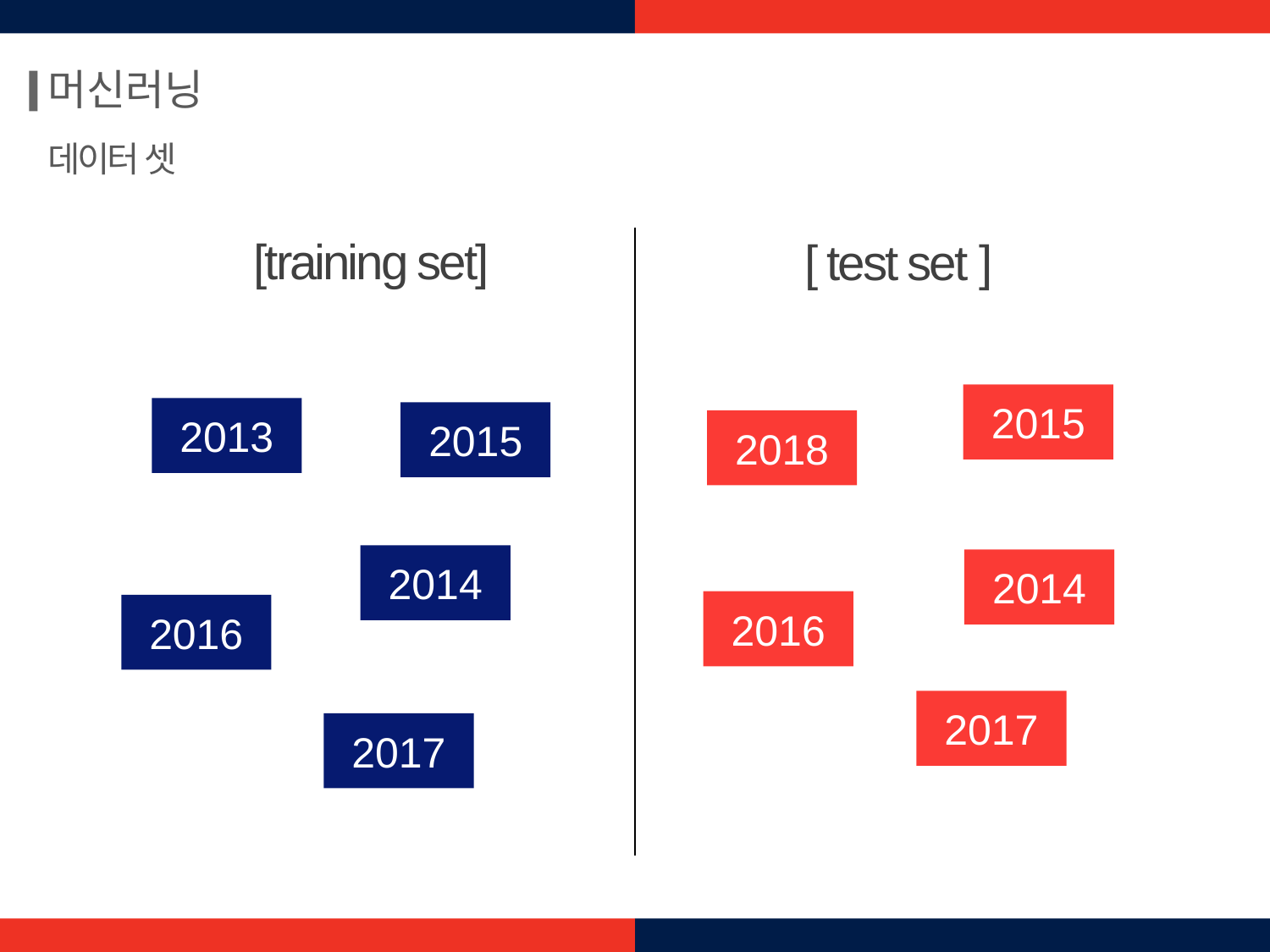

머신러닝
데이터 셋
[training set]
[ test set ]

2015
2013
2015
2018
2014
2014
2016
2016
2017
2017